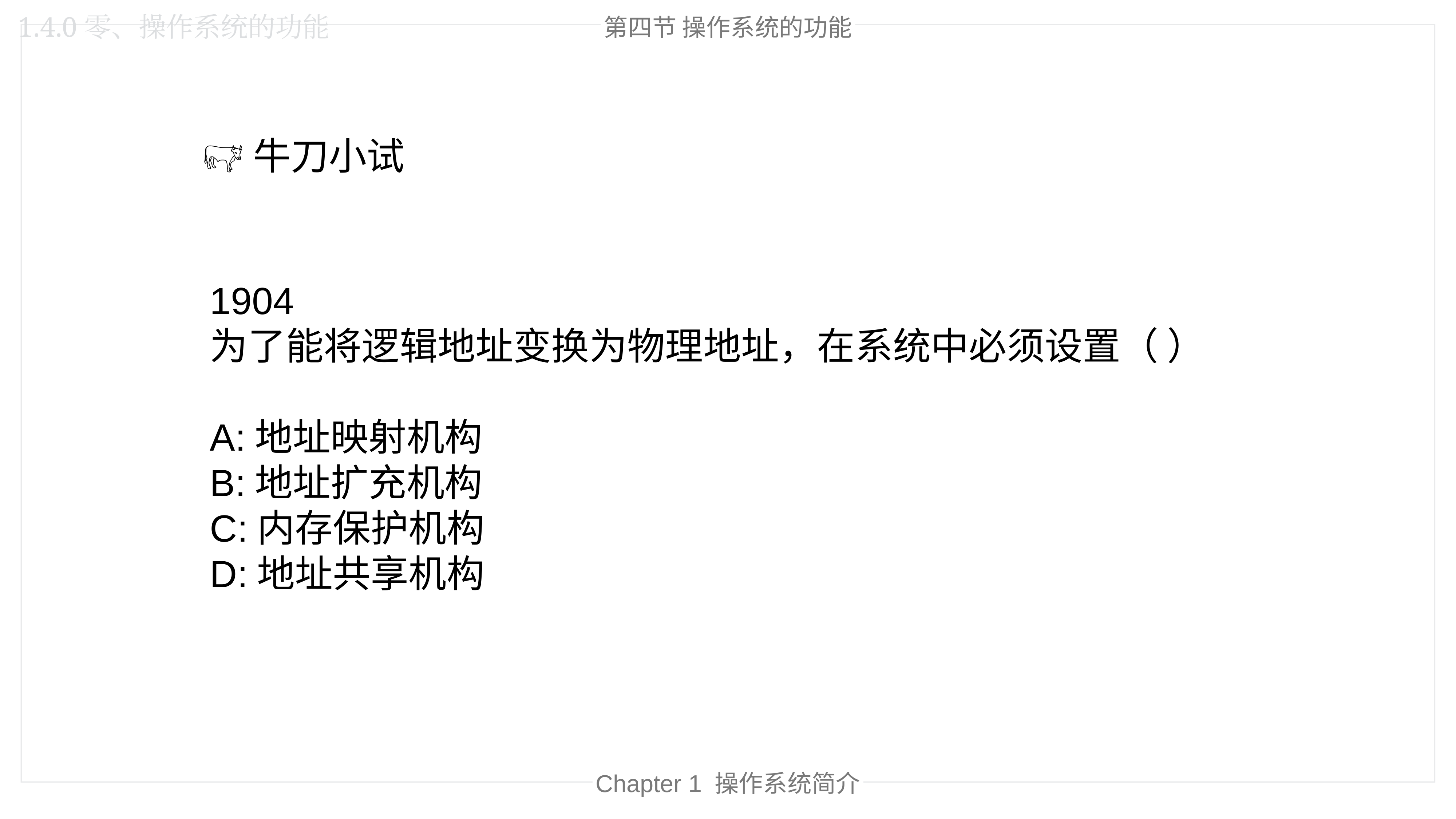

1.4.0零、操作系统的功能
第四节 操作系统的功能
🐂牛刀小试
1904
为了能将逻辑地址变换为物理地址，在系统中必须设置（ ）

A:地址映射机构
B:地址扩充机构
C:内存保护机构
D:地址共享机构
Chapter 1 操作系统简介